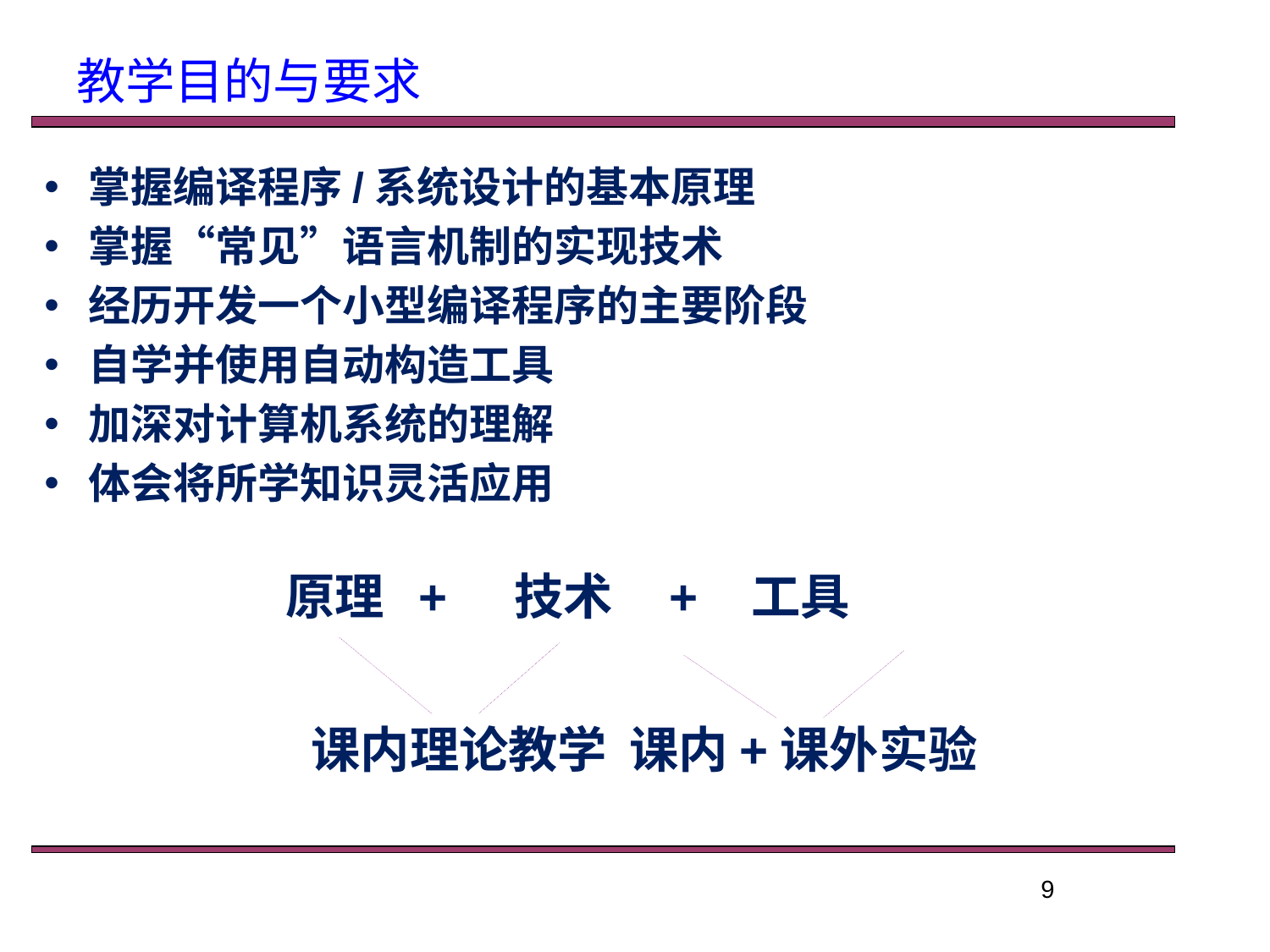

教学目的与要求
  掌握编译程序/系统设计的基本原理
  掌握“常见”语言机制的实现技术
  经历开发一个小型编译程序的主要阶段
  自学并使用自动构造工具
  加深对计算机系统的理解
  体会将所学知识灵活应用

原理  +    技术    +   工具

课内理论教学

课内+课外实验
9